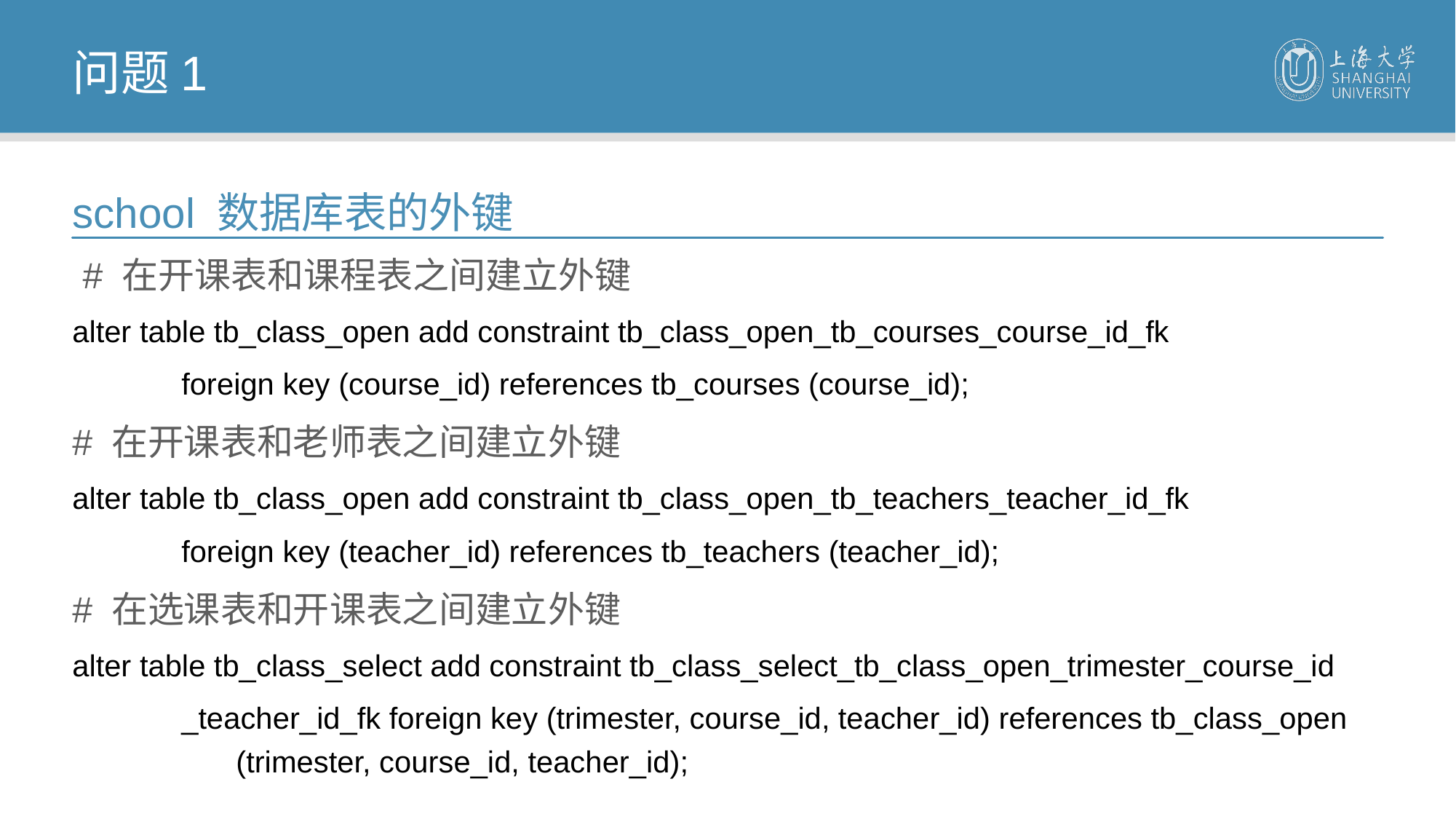

问题1
school 数据库表的外键
 # 在开课表和课程表之间建立外键
alter table tb_class_open add constraint tb_class_open_tb_courses_course_id_fk
        	foreign key (course_id) references tb_courses (course_id);
# 在开课表和老师表之间建立外键
alter table tb_class_open add constraint tb_class_open_tb_teachers_teacher_id_fk
        	foreign key (teacher_id) references tb_teachers (teacher_id);
# 在选课表和开课表之间建立外键
alter table tb_class_select add constraint tb_class_select_tb_class_open_trimester_course_id
_teacher_id_fk foreign key (trimester, course_id, teacher_id) references tb_class_open 	(trimester, course_id, teacher_id);